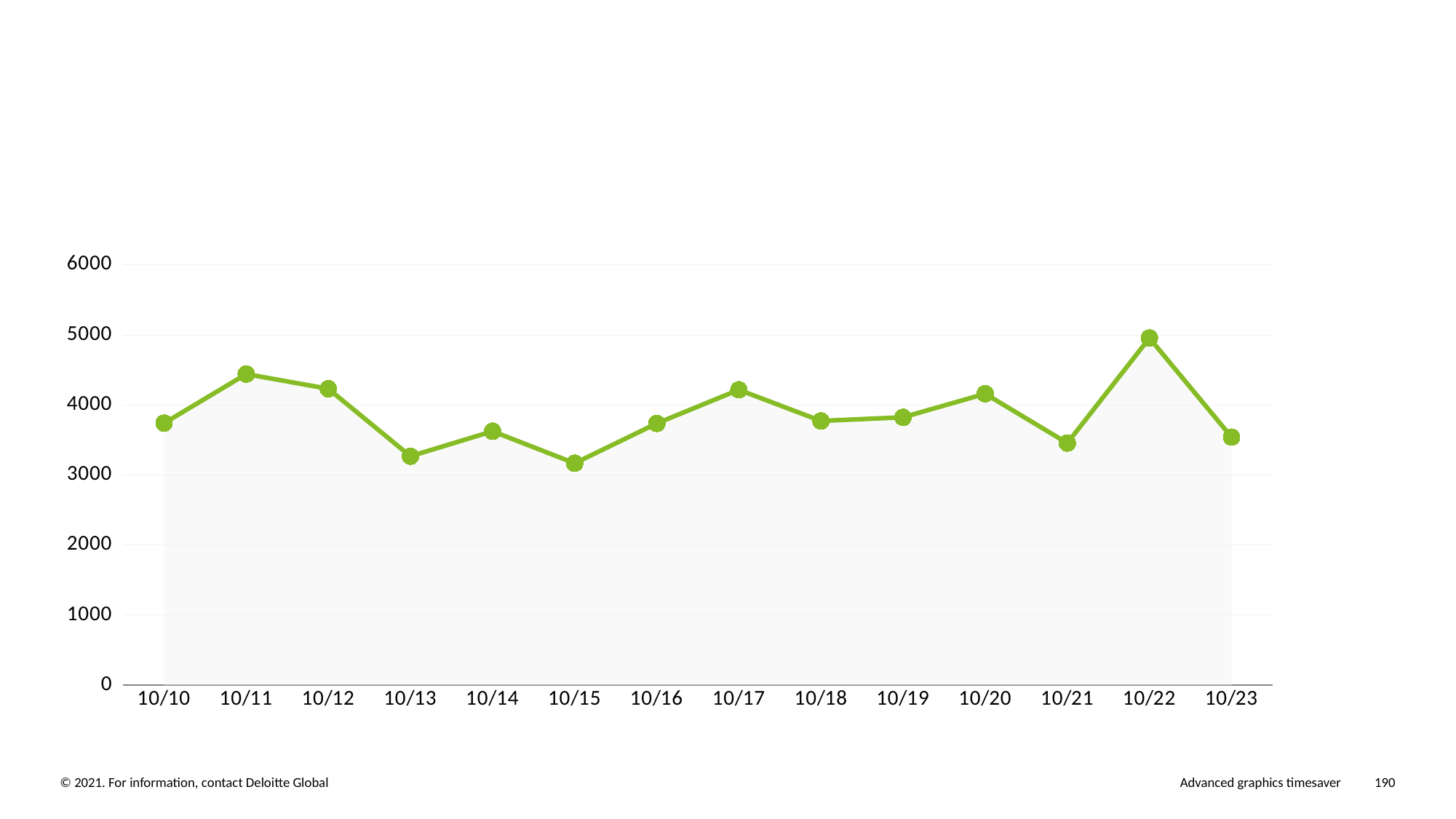

### Chart

| Category |  | 销售额 |
|---|---|---|
| 41557 | 3741.0 | 3741.0 |
| 41558 | 4442.0 | 4442.0 |
| 41559 | 4232.0 | 4232.0 |
| 41560 | 3269.0 | 3269.0 |
| 41561 | 3626.0 | 3626.0 |
| 41562 | 3169.0 | 3169.0 |
| 41563 | 3738.0 | 3738.0 |
| 41564 | 4218.0 | 4218.0 |
| 41565 | 3773.0 | 3773.0 |
| 41566 | 3825.0 | 3825.0 |
| 41567 | 4161.0 | 4161.0 |
| 41568 | 3457.0 | 3457.0 |
| 41569 | 4957.0 | 4957.0 |
| 41570 | 3542.0 | 3542.0 |